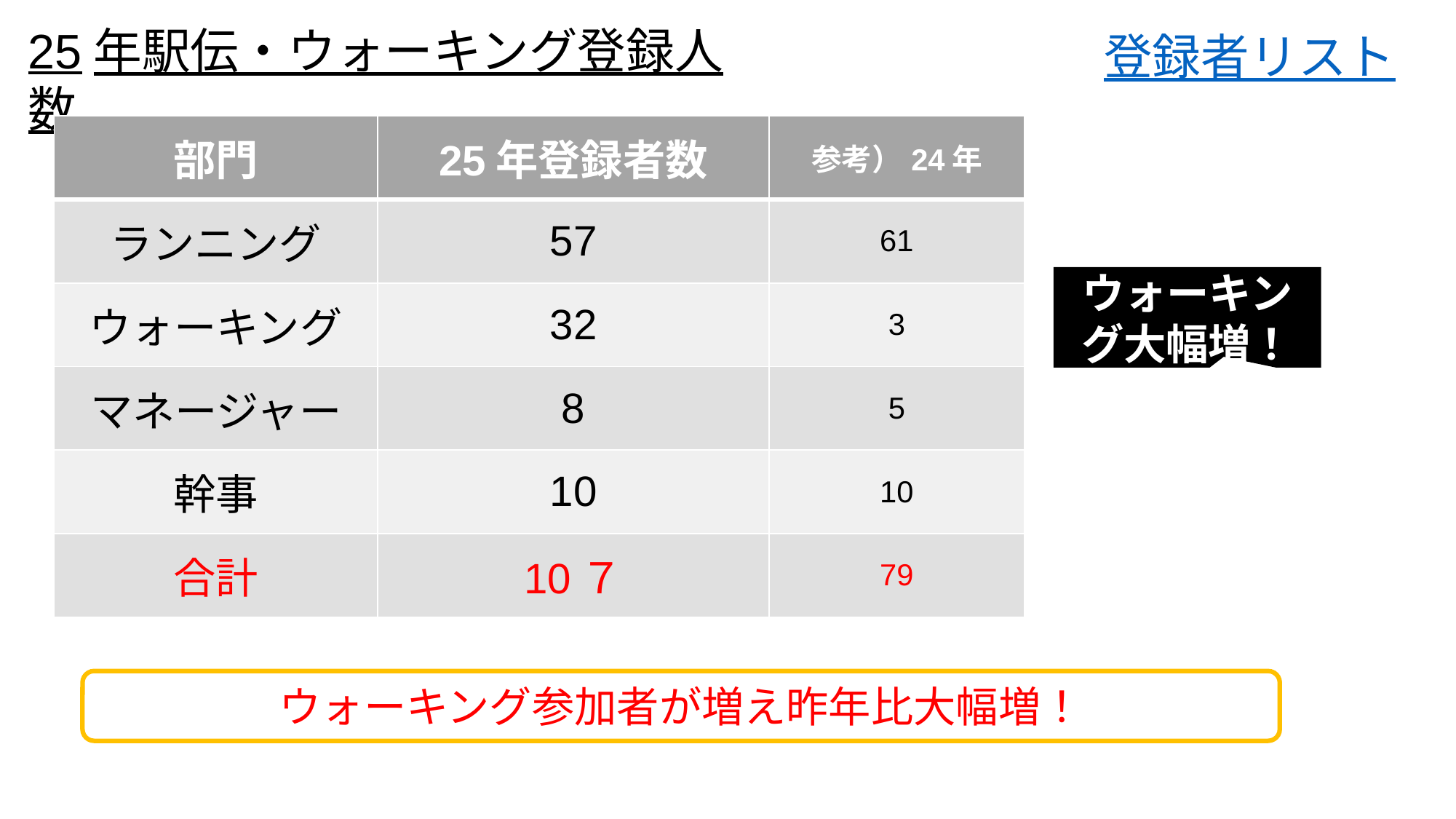

25年駅伝・ウォーキング登録人数
登録者リスト
| 部門 | 25年登録者数 | 参考）24年 |
| --- | --- | --- |
| ランニング | 57 | 61 |
| ウォーキング | 32 | 3 |
| マネージャー | 8 | 5 |
| 幹事 | 10 | 10 |
| 合計 | 10７ | 79 |
ウォーキング大幅増！
ウォーキング参加者が増え昨年比大幅増！